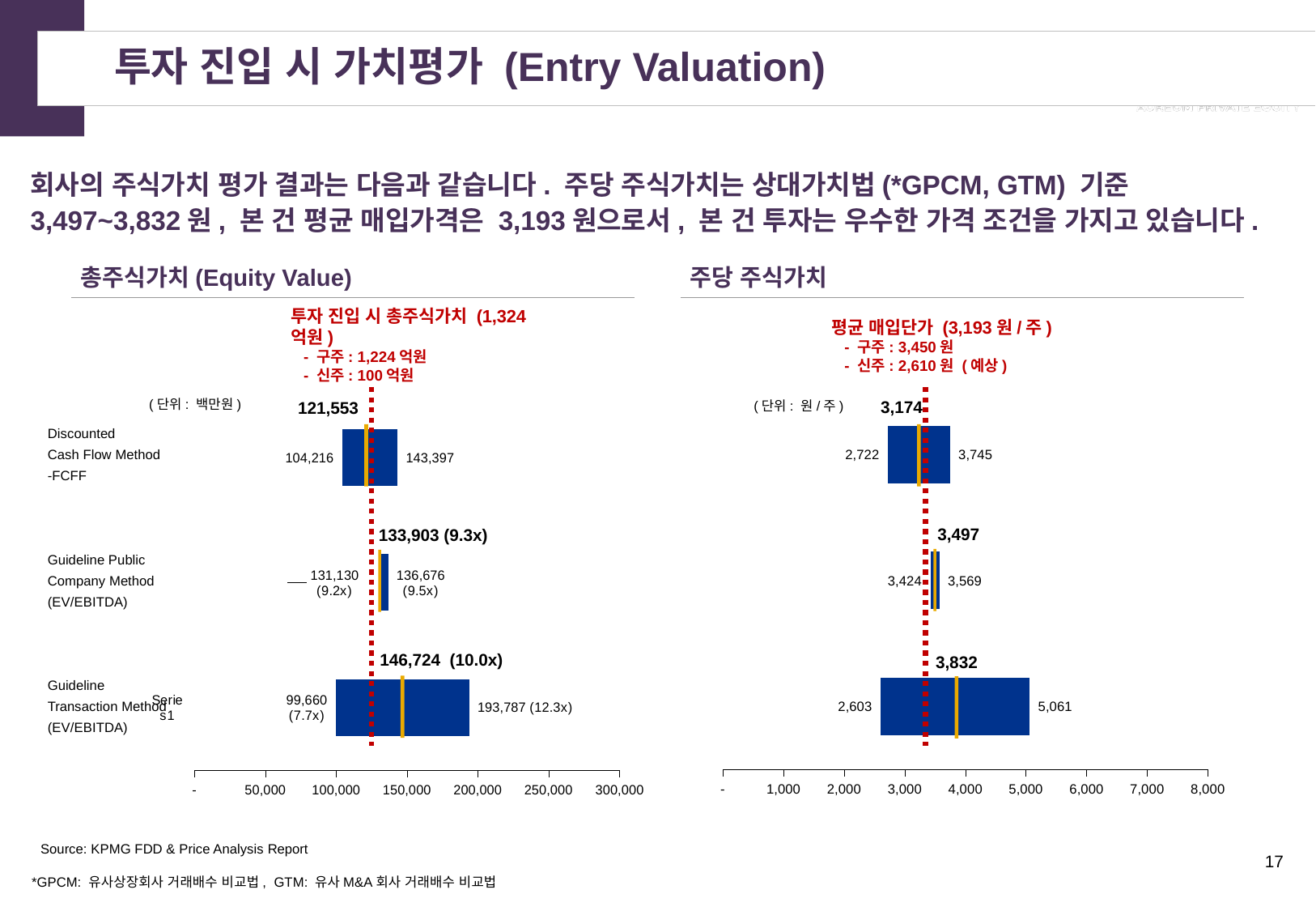

투자 진입 시 가치평가 (Entry Valuation)
회사의 주식가치 평가 결과는 다음과 같습니다. 주당 주식가치는 상대가치법(*GPCM, GTM) 기준 3,497~3,832원, 본 건 평균 매입가격은 3,193원으로서, 본 건 투자는 우수한 가격 조건을 가지고 있습니다.
총주식가치(Equity Value)
주당 주식가치
투자 진입 시 총주식가치 (1,324억원)
   - 구주: 1,224억원
   - 신주: 100억원
평균 매입단가 (3,193원/주)
   - 구주: 3,450원
   - 신주: 2,610원 (예상)

### Chart

| Category | Low |  | High |
|---|---|---|---|
|  | 99660.0 | 94127.0 | 193787.0 |
|  | 131130.0 | 5546.0 | 136676.0 |
|  | 104216.18811987879 | 39180.55626063104 | 143396.74438050983 |

### Chart

| Category | Low |  | High |
|---|---|---|---|
| GTM | 2602.59502174705 | 2458.1021634756635 | 5060.697185222713 |
| GPCM | 3424.425900077169 | 144.83234989573702 | 3569.258249972906 |
| DCF | 2721.5786914133114 | 1023.1900529118861 | 3744.7687443251975 |
(단위: 백만원)
(단위: 원/주)
3,174
121,553
Discounted
Cash Flow Method
-FCFF

3,497
133,903 (9.3x)
Guideline Public
Company Method
(EV/EBITDA)

3,832
146,724  (10.0x)
Guideline
Transaction Method
(EV/EBITDA)

Source: KPMG FDD & Price Analysis Report
*GPCM: 유사상장회사 거래배수 비교법,  GTM: 유사M&A회사 거래배수 비교법